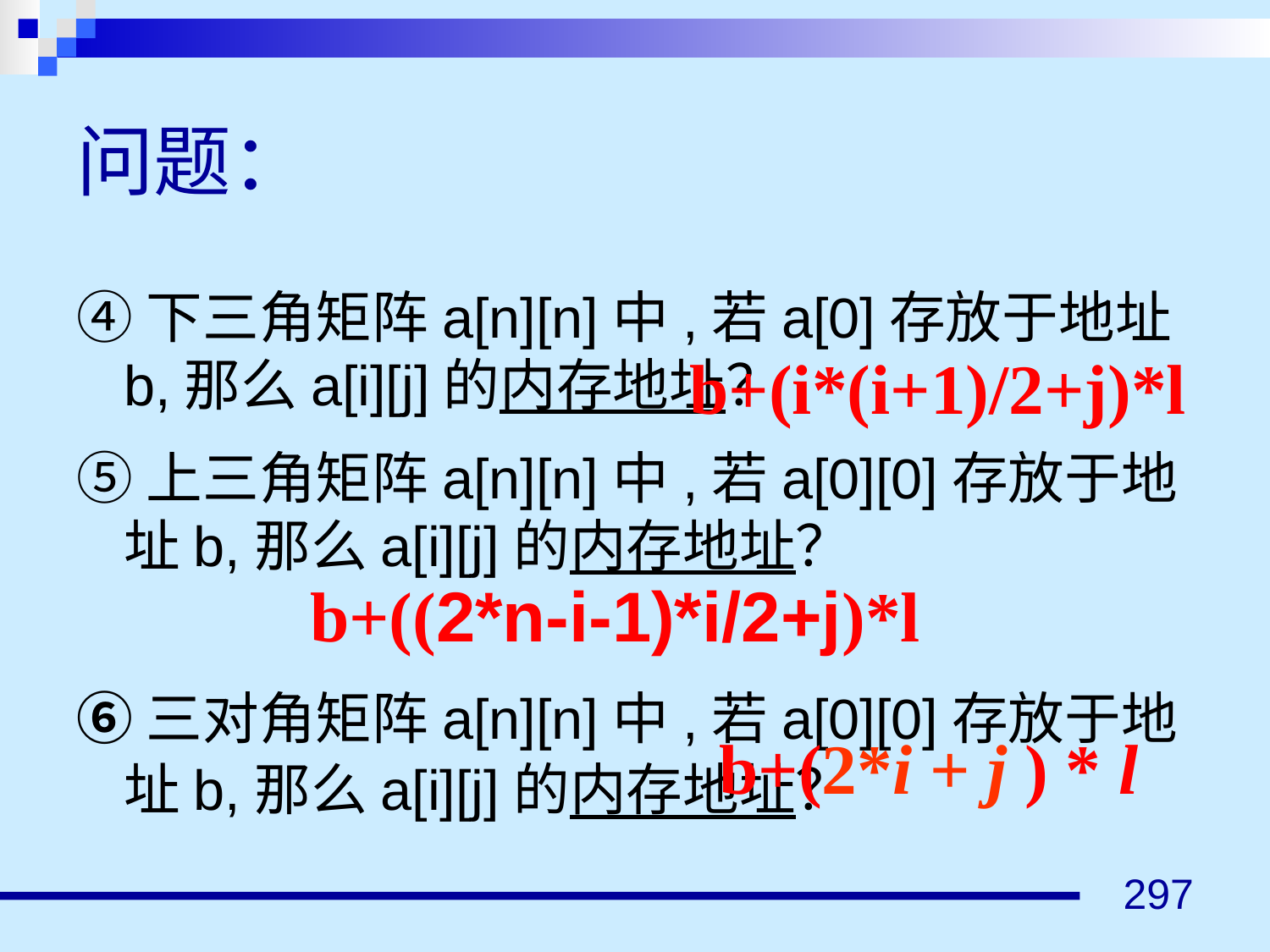

# 问题：
④下三角矩阵a[n][n]中,若a[0]存放于地址b,那么a[i][j]的内存地址？
⑤上三角矩阵a[n][n]中,若a[0][0]存放于地址b,那么a[i][j]的内存地址？

⑥三对角矩阵a[n][n]中,若a[0][0]存放于地址b,那么a[i][j]的内存地址？

b+(i*(i+1)/2+j)*l
b+((2*n-i-1)*i/2+j)*l
b+(2*i + j ) * l
297